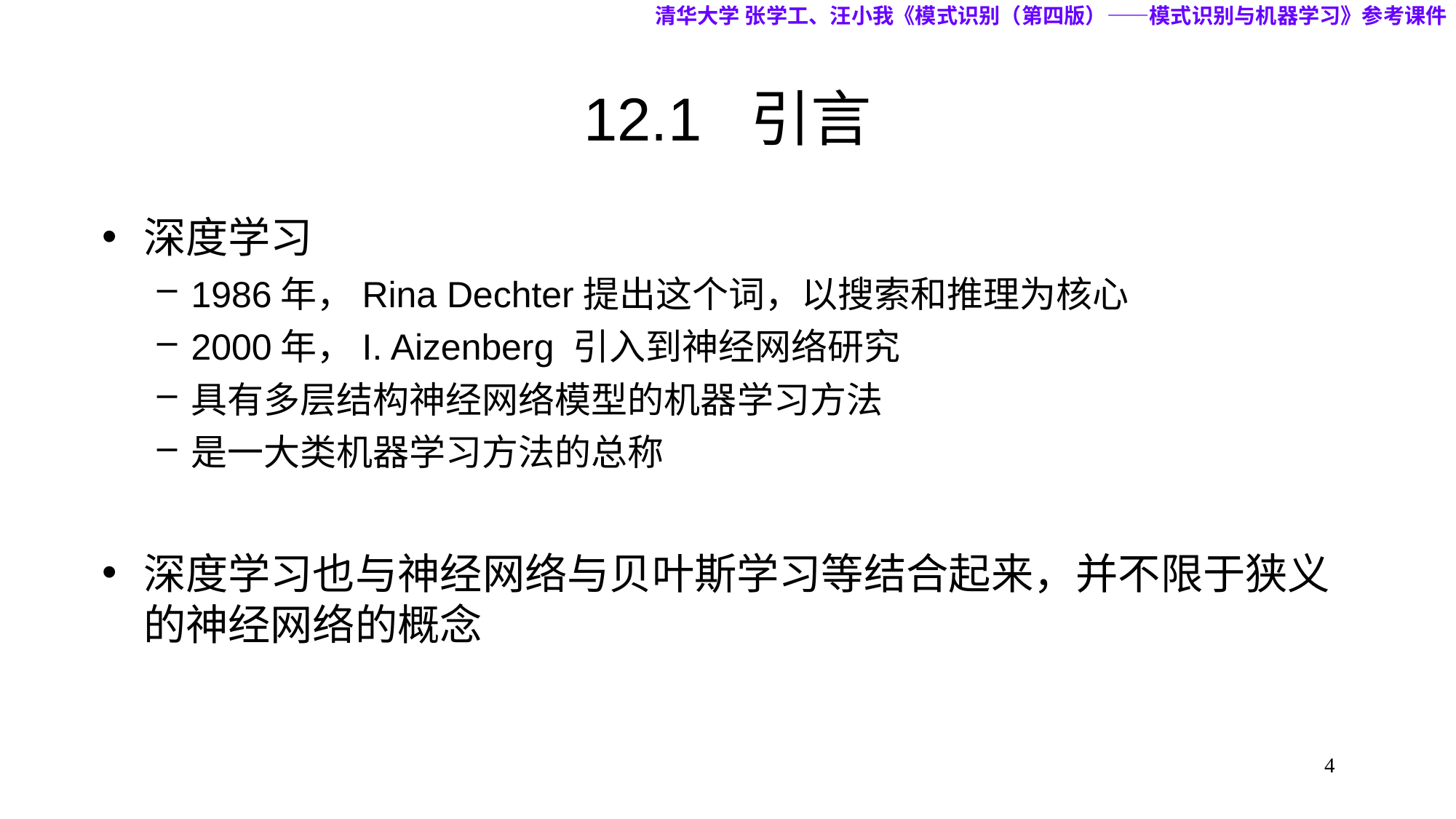

清华大学 张学工、汪小我《模式识别（第四版）——模式识别与机器学习》参考课件
# 12.1  引言
深度学习
1986年，Rina Dechter提出这个词，以搜索和推理为核心
2000年，I. Aizenberg 引入到神经网络研究
具有多层结构神经网络模型的机器学习方法
是一大类机器学习方法的总称

深度学习也与神经网络与贝叶斯学习等结合起来，并不限于狭义的神经网络的概念
4